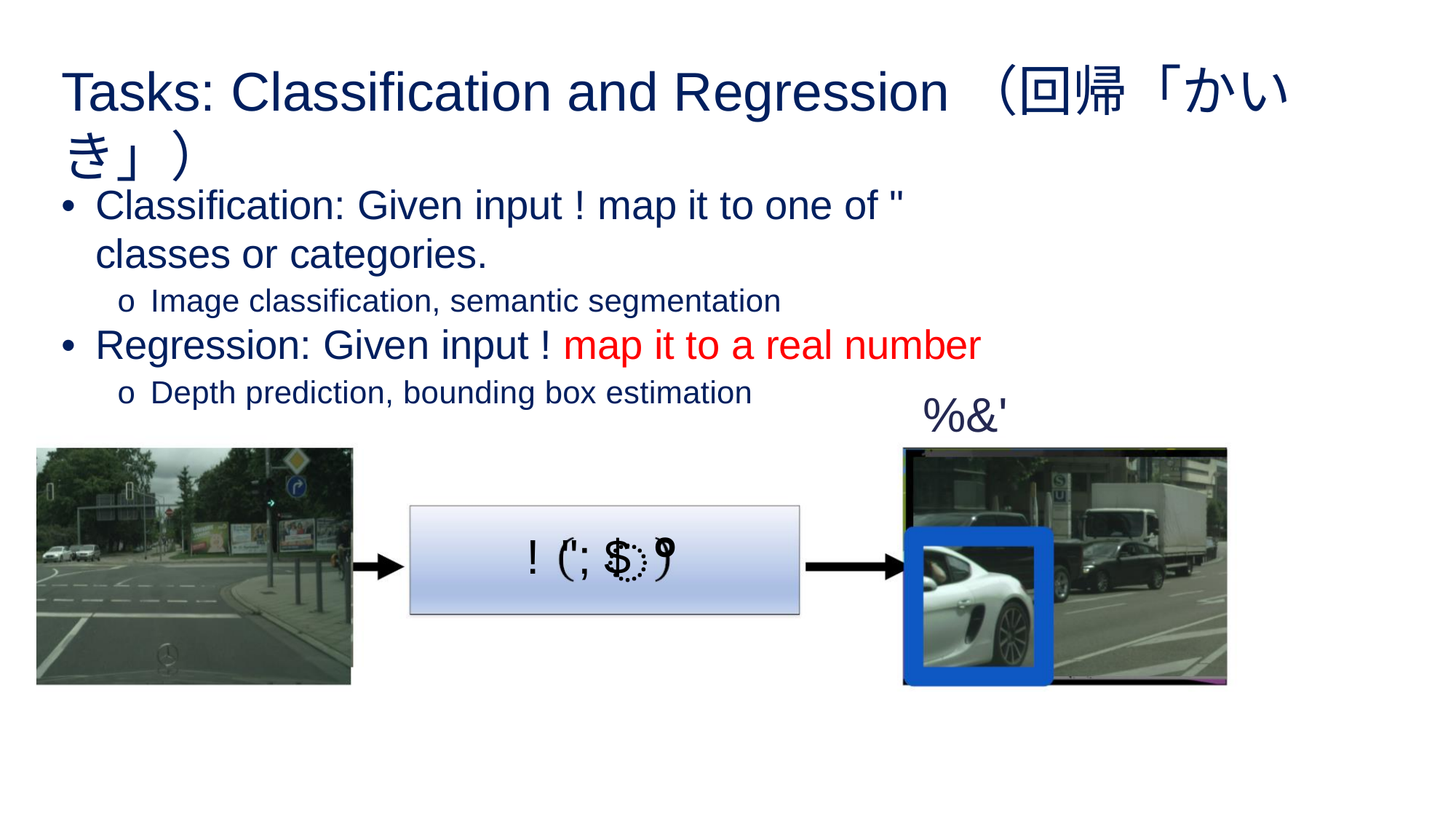

Tasks: Classification and Regression（回帰「かいき」）
• Classification: Given input ! map it to one of "
classes or categories.
o Image classification, semantic segmentation
• Regression: Given input ! map it to a real number
o Depth prediction, bounding box estimation
%&'
ꢀ
! "; $